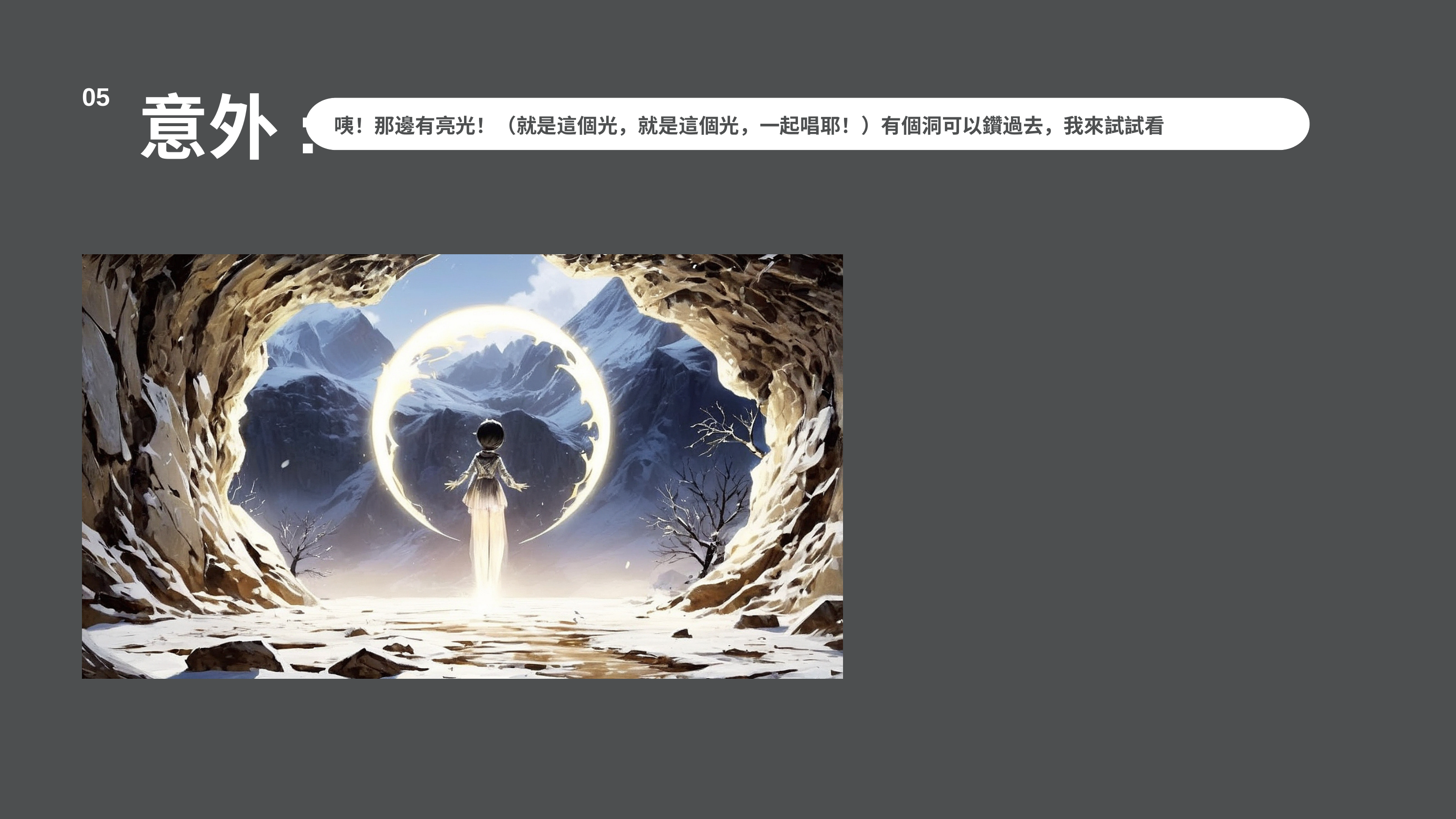

意外:
05

咦！那邊有亮光！（就是這個光，就是這個光，一起唱耶！）有個洞可以鑽過去，我來試試看